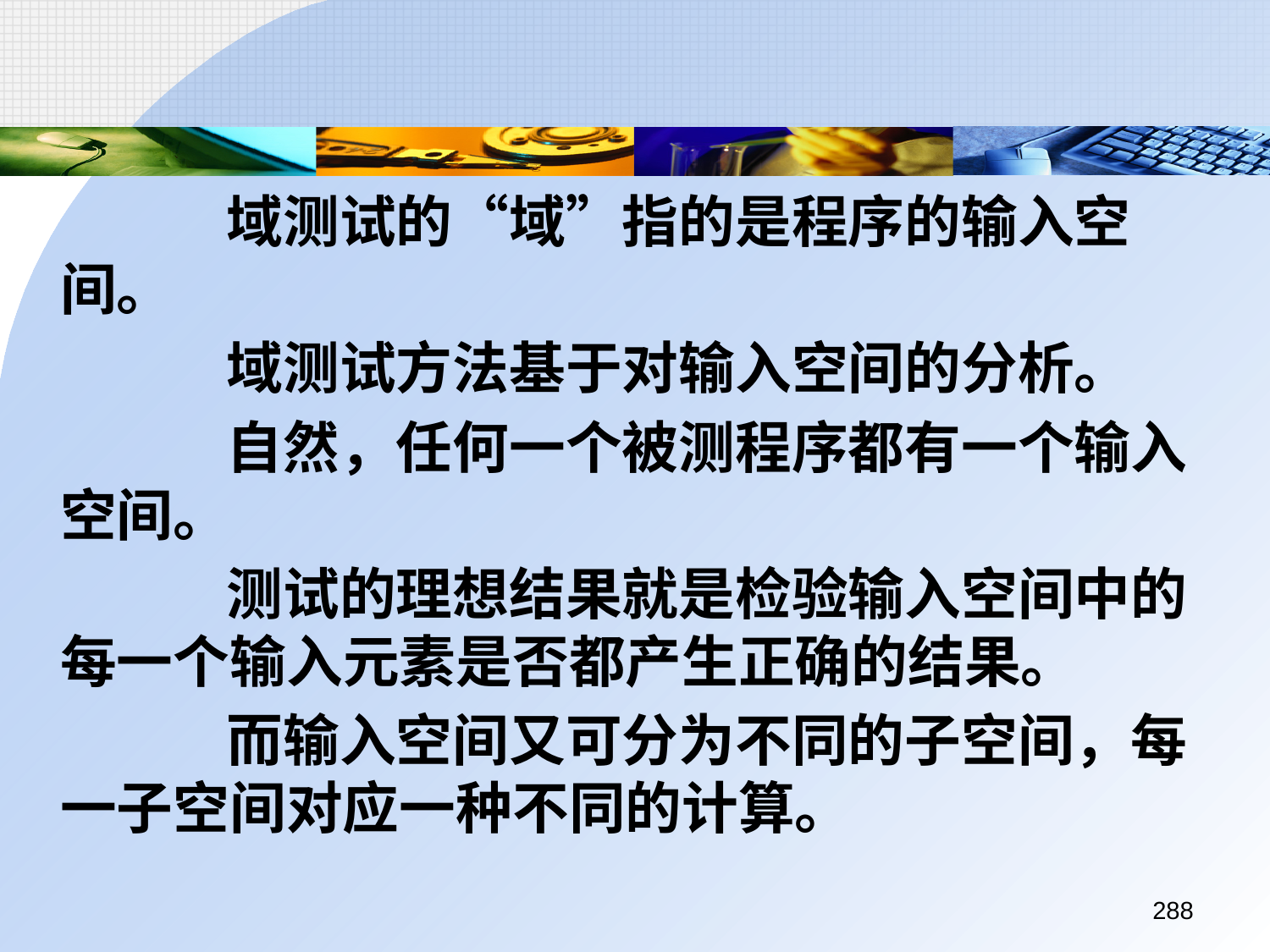

域测试的“域”指的是程序的输入空间。
		  域测试方法基于对输入空间的分析。
		  自然，任何一个被测程序都有一个输入空间。
		  测试的理想结果就是检验输入空间中的每一个输入元素是否都产生正确的结果。
		  而输入空间又可分为不同的子空间，每一子空间对应一种不同的计算。
288